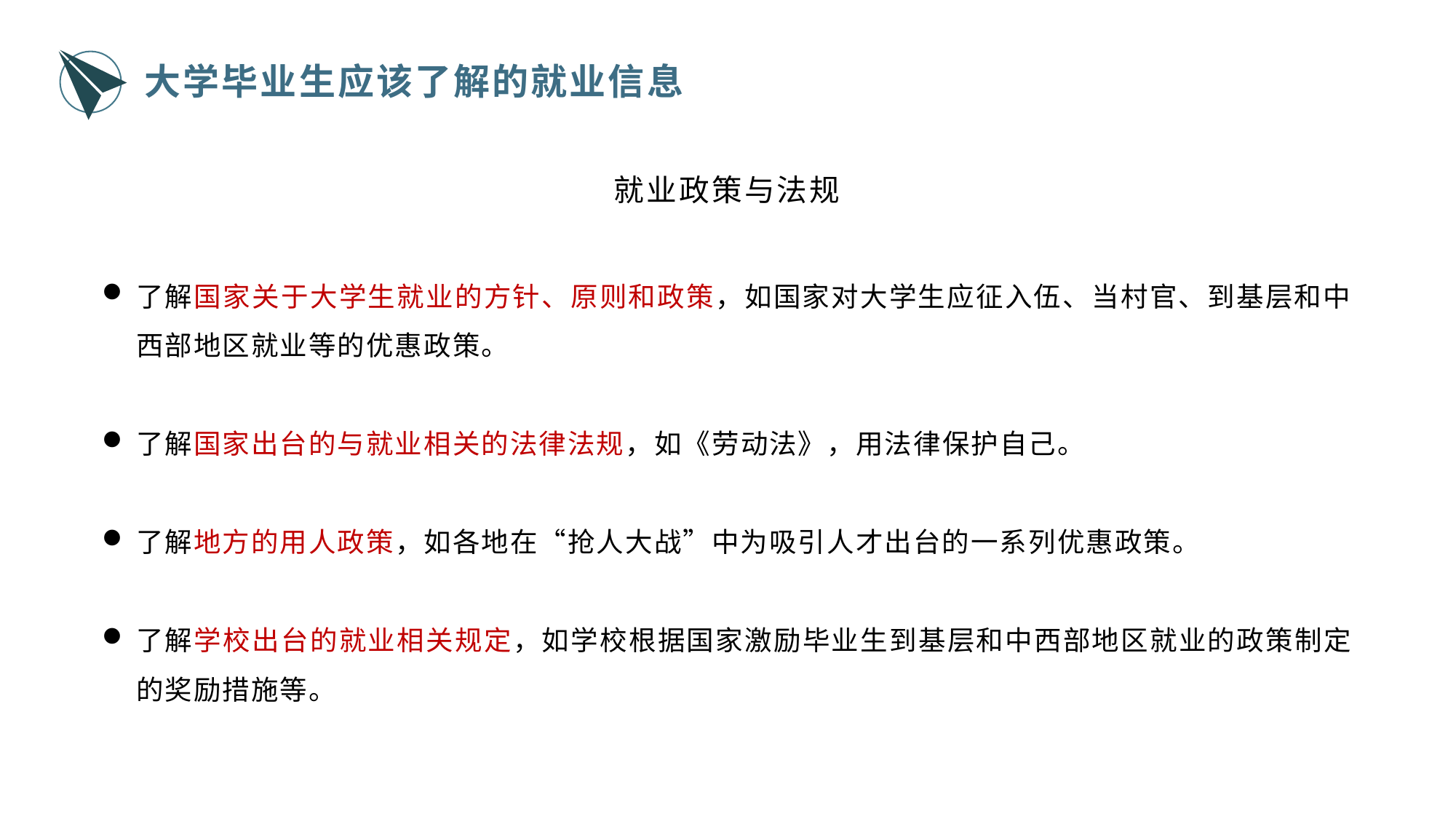

大学毕业生应该了解的就业信息
就业政策与法规
了解国家关于大学生就业的方针、原则和政策，如国家对大学生应征入伍、当村官、到基层和中西部地区就业等的优惠政策。

了解国家出台的与就业相关的法律法规，如《劳动法》，用法律保护自己。

了解地方的用人政策，如各地在“抢人大战”中为吸引人才出台的一系列优惠政策。

了解学校出台的就业相关规定，如学校根据国家激励毕业生到基层和中西部地区就业的政策制定的奖励措施等。